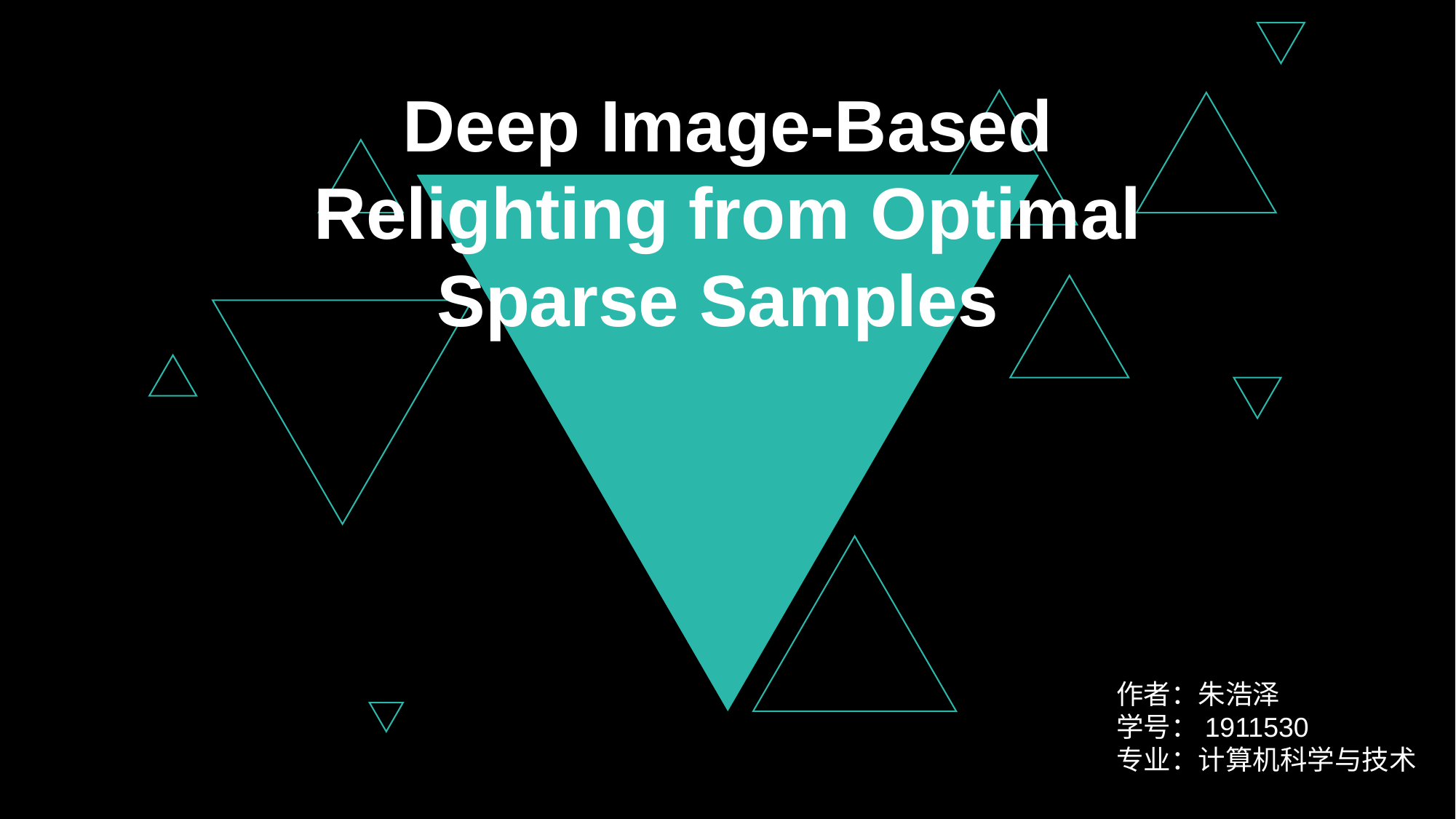

Deep Image-Based Relighting from Optimal Sparse Samples

作者：朱浩泽
学号：1911530
专业：计算机科学与技术